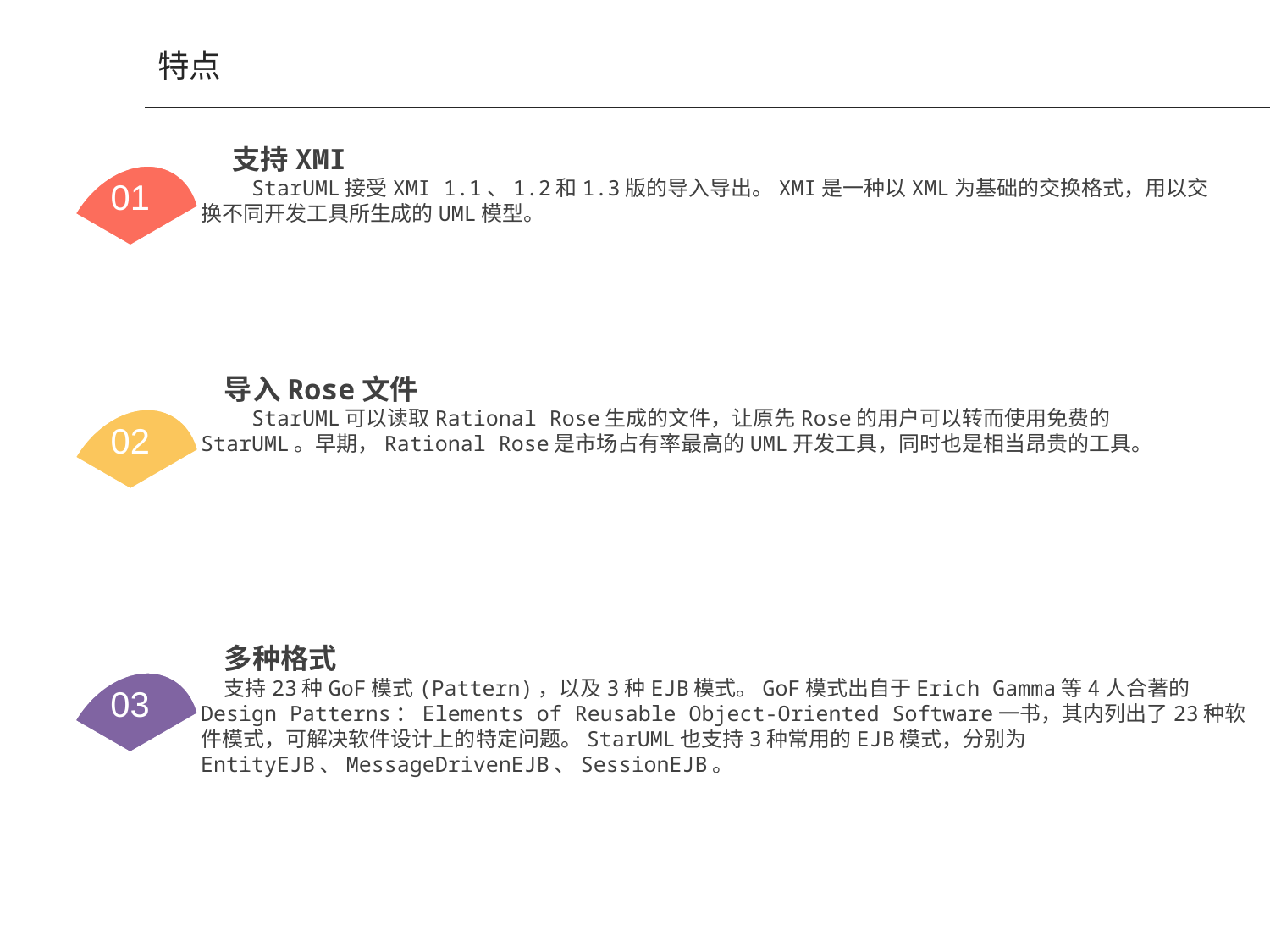

特点
     支持XMI
    StarUML接受XMI 1.1、1.2和1.3版的导入导出。XMI是一种以XML为基础的交换格式，用以交换不同开发工具所生成的UML模型。

01
    导入Rose文件
    StarUML可以读取Rational Rose生成的文件，让原先Rose的用户可以转而使用免费的StarUML。早期，Rational Rose是市场占有率最高的UML开发工具，同时也是相当昂贵的工具。

02
    多种格式
    支持23种GoF模式(Pattern)，以及3种EJB模式。GoF模式出自于Erich Gamma等4人合著的Design Patterns：Elements of Reusable Object-Oriented Software一书，其内列出了23种软件模式，可解决软件设计上的特定问题。StarUML也支持3种常用的EJB模式，分别为EntityEJB、MessageDrivenEJB、SessionEJB。

03